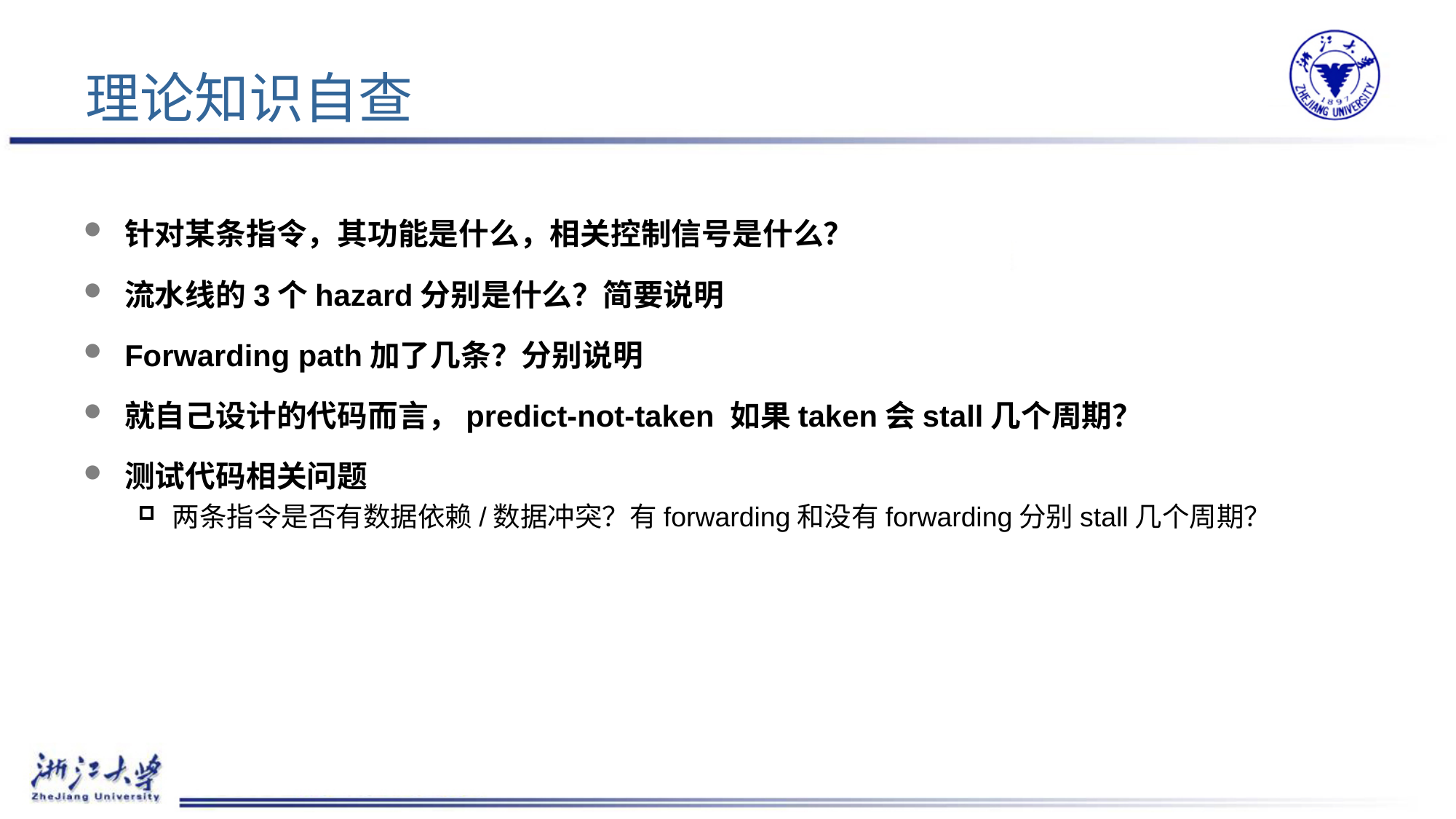

# 理论知识自查
针对某条指令，其功能是什么，相关控制信号是什么？
流水线的3个hazard分别是什么？简要说明
Forwarding path加了几条？分别说明
就自己设计的代码而言，predict-not-taken 如果taken会stall几个周期？
测试代码相关问题
两条指令是否有数据依赖/数据冲突？有forwarding和没有forwarding分别stall几个周期？